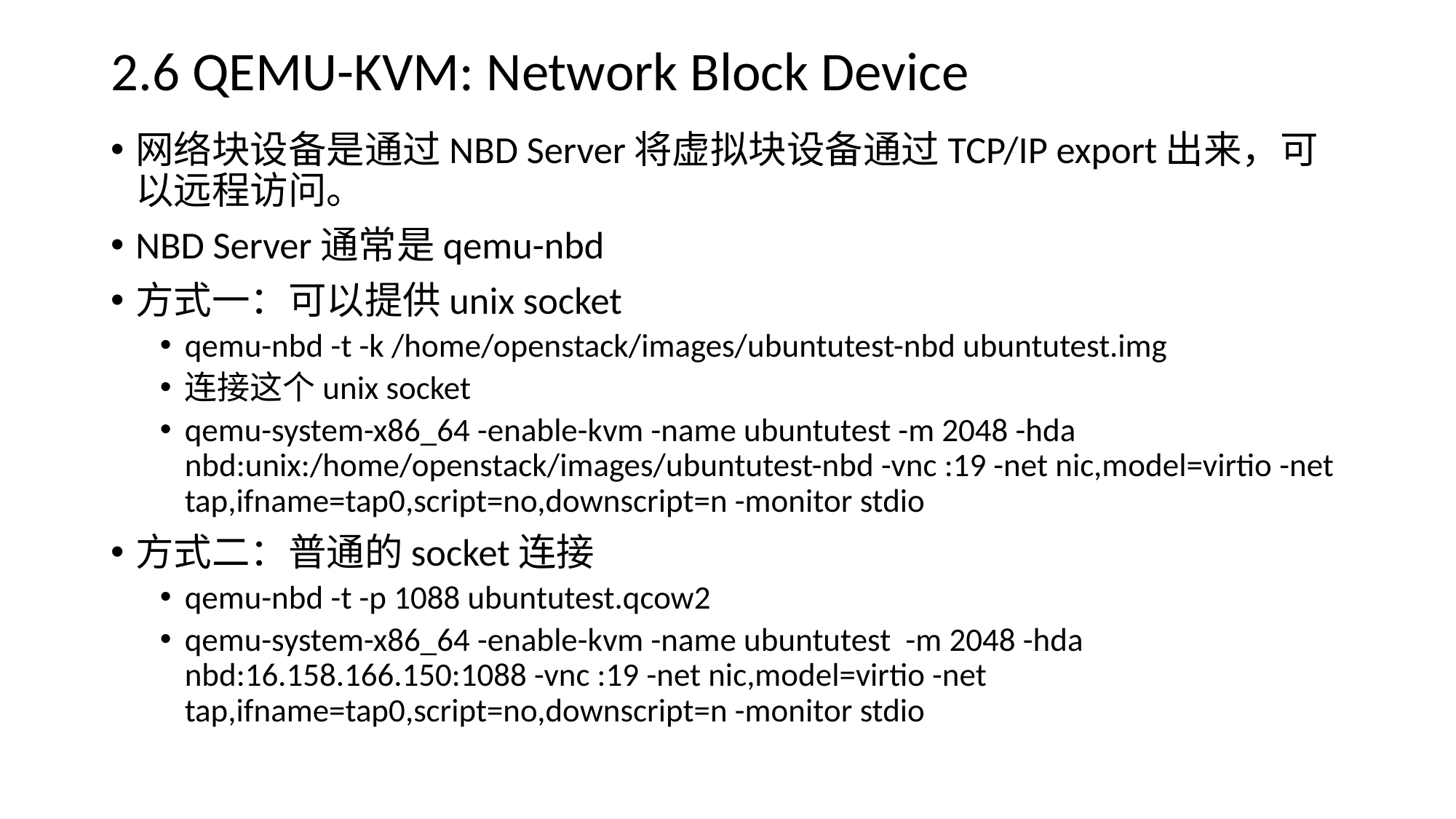

# 2.6 QEMU-KVM: Network Block Device
网络块设备是通过NBD Server将虚拟块设备通过TCP/IP export出来，可以远程访问。
NBD Server通常是qemu-nbd
方式一：可以提供unix socket
qemu-nbd -t -k /home/openstack/images/ubuntutest-nbd ubuntutest.img
连接这个unix socket
qemu-system-x86_64 -enable-kvm -name ubuntutest -m 2048 -hda nbd:unix:/home/openstack/images/ubuntutest-nbd -vnc :19 -net nic,model=virtio -net tap,ifname=tap0,script=no,downscript=n -monitor stdio
方式二：普通的socket连接
qemu-nbd -t -p 1088 ubuntutest.qcow2
qemu-system-x86_64 -enable-kvm -name ubuntutest  -m 2048 -hda nbd:16.158.166.150:1088 -vnc :19 -net nic,model=virtio -net tap,ifname=tap0,script=no,downscript=n -monitor stdio